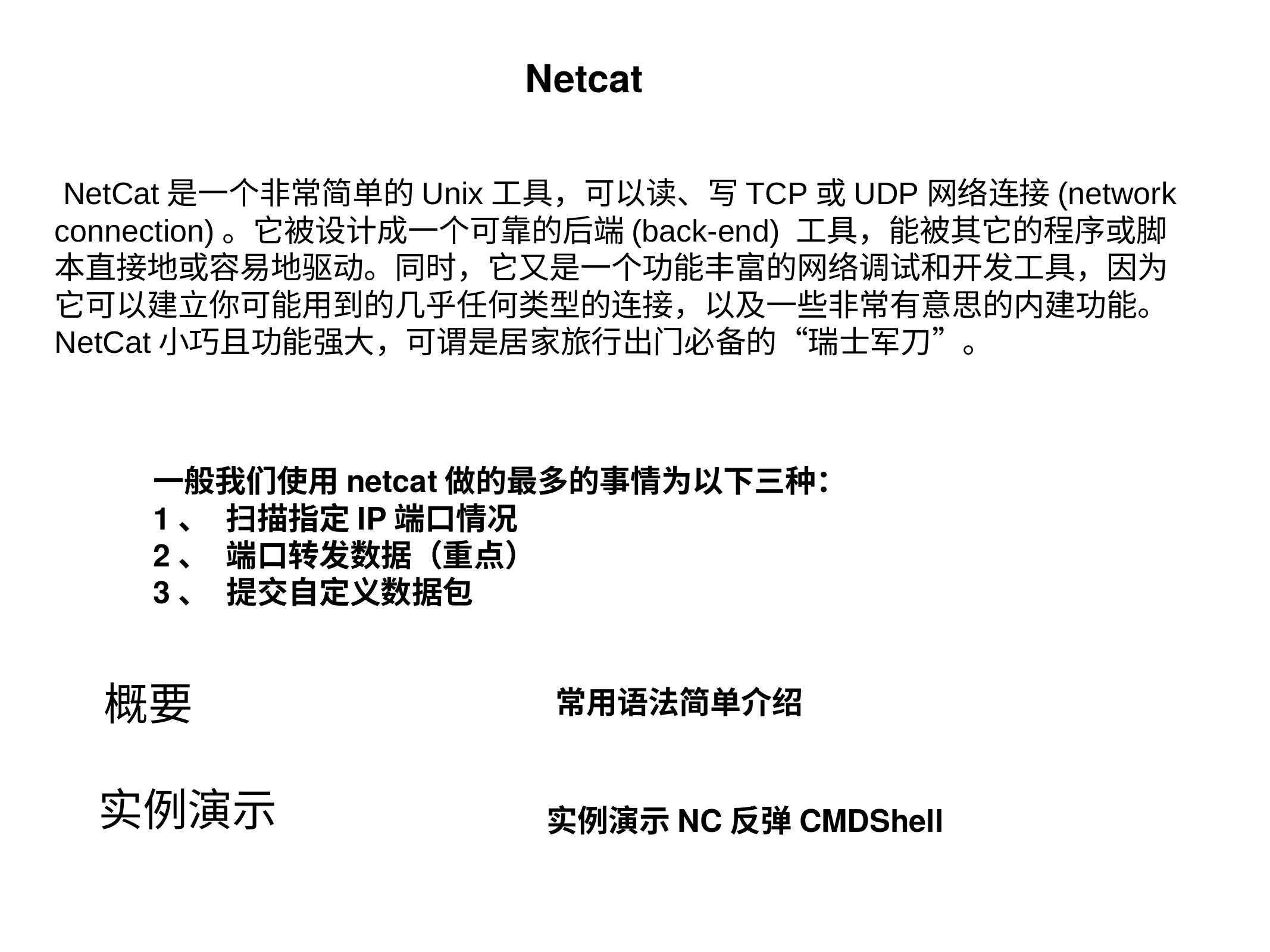

Netcat
 NetCat是一个非常简单的Unix工具，可以读、写TCP或UDP网络连接(network connection)。它被设计成一个可靠的后端(back-end) 工具，能被其它的程序或脚本直接地或容易地驱动。同时，它又是一个功能丰富的网络调试和开发工具，因为它可以建立你可能用到的几乎任何类型的连接，以及一些非常有意思的内建功能。NetCat小巧且功能强大，可谓是居家旅行出门必备的“瑞士军刀”。
一般我们使用netcat做的最多的事情为以下三种：
1、  扫描指定IP端口情况
2、  端口转发数据（重点）
3、  提交自定义数据包
概要
常用语法简单介绍
实例演示
实例演示NC反弹CMDShell